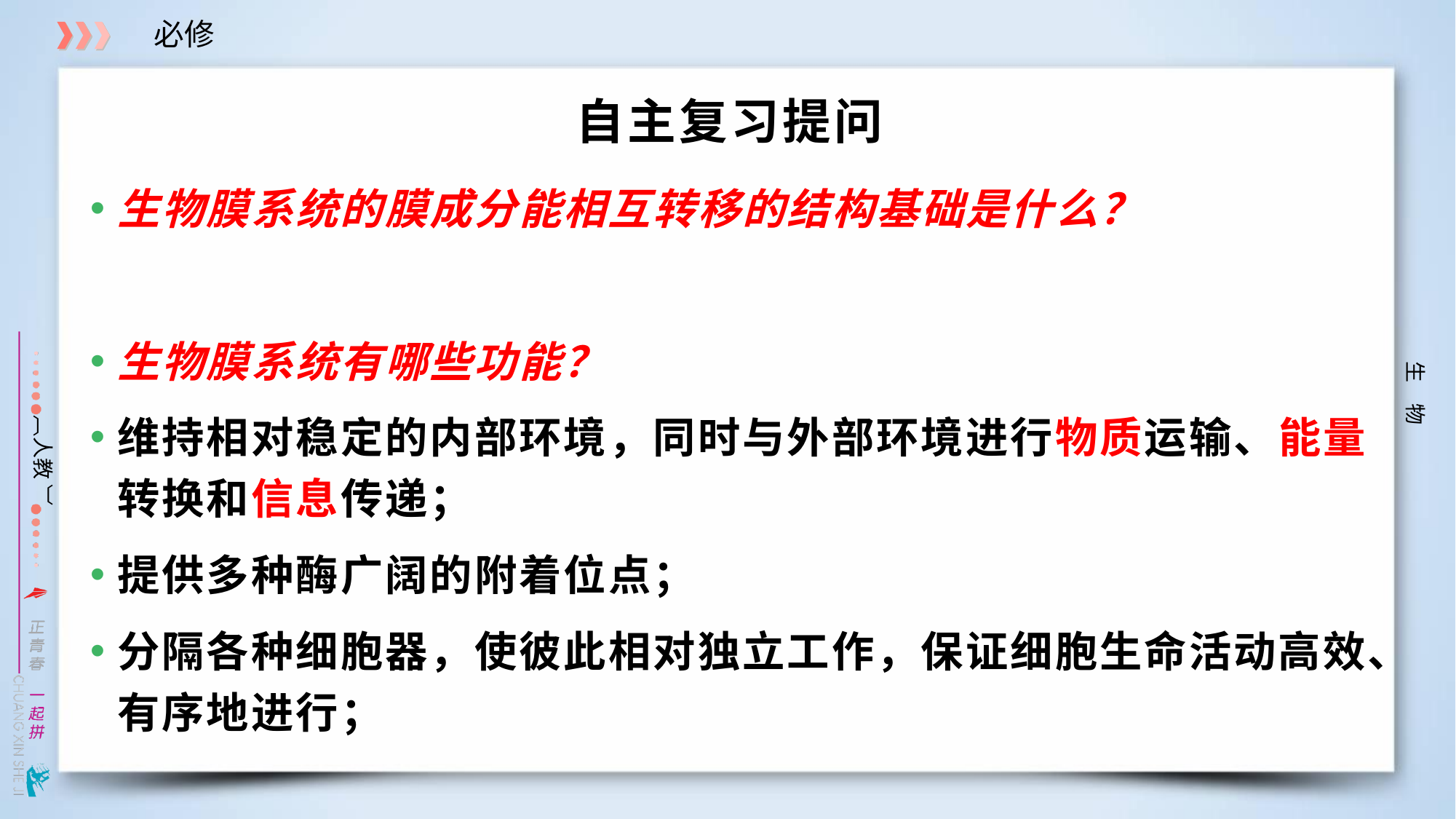

# 自主复习提问
生物膜系统的膜成分能相互转移的结构基础是什么？

生物膜系统有哪些功能？
维持相对稳定的内部环境，同时与外部环境进行物质运输、能量转换和信息传递；
提供多种酶广阔的附着位点；
分隔各种细胞器，使彼此相对独立工作，保证细胞生命活动高效、有序地进行；